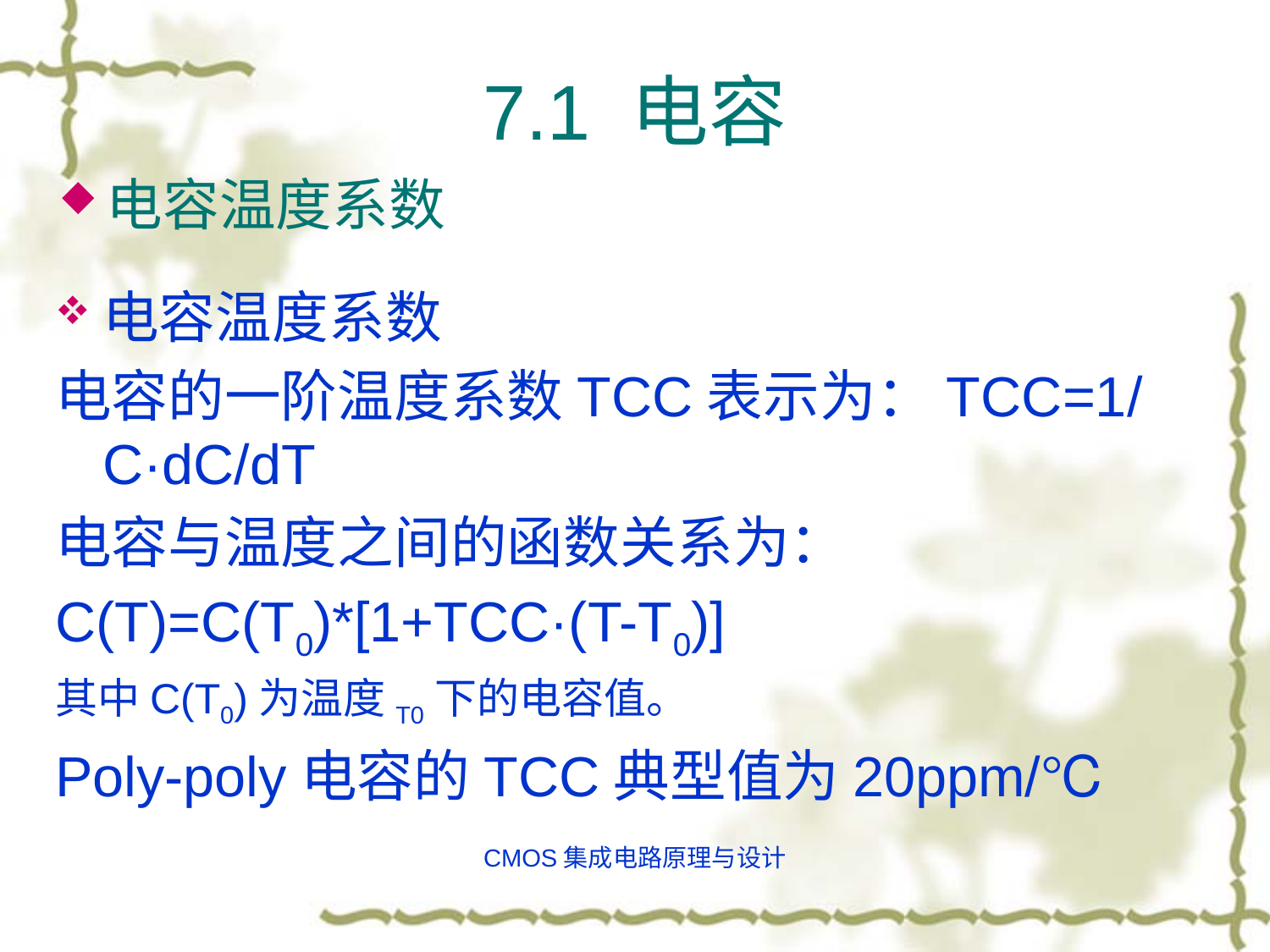

7.1 电容
#
电容温度系数
电容温度系数
电容的一阶温度系数TCC表示为：TCC=1/C·dC/dT
电容与温度之间的函数关系为：
C(T)=C(T0)*[1+TCC·(T-T0)]
其中C(T0)为温度T0下的电容值。
Poly-poly电容的TCC典型值为20ppm/℃
CMOS集成电路原理与设计
20